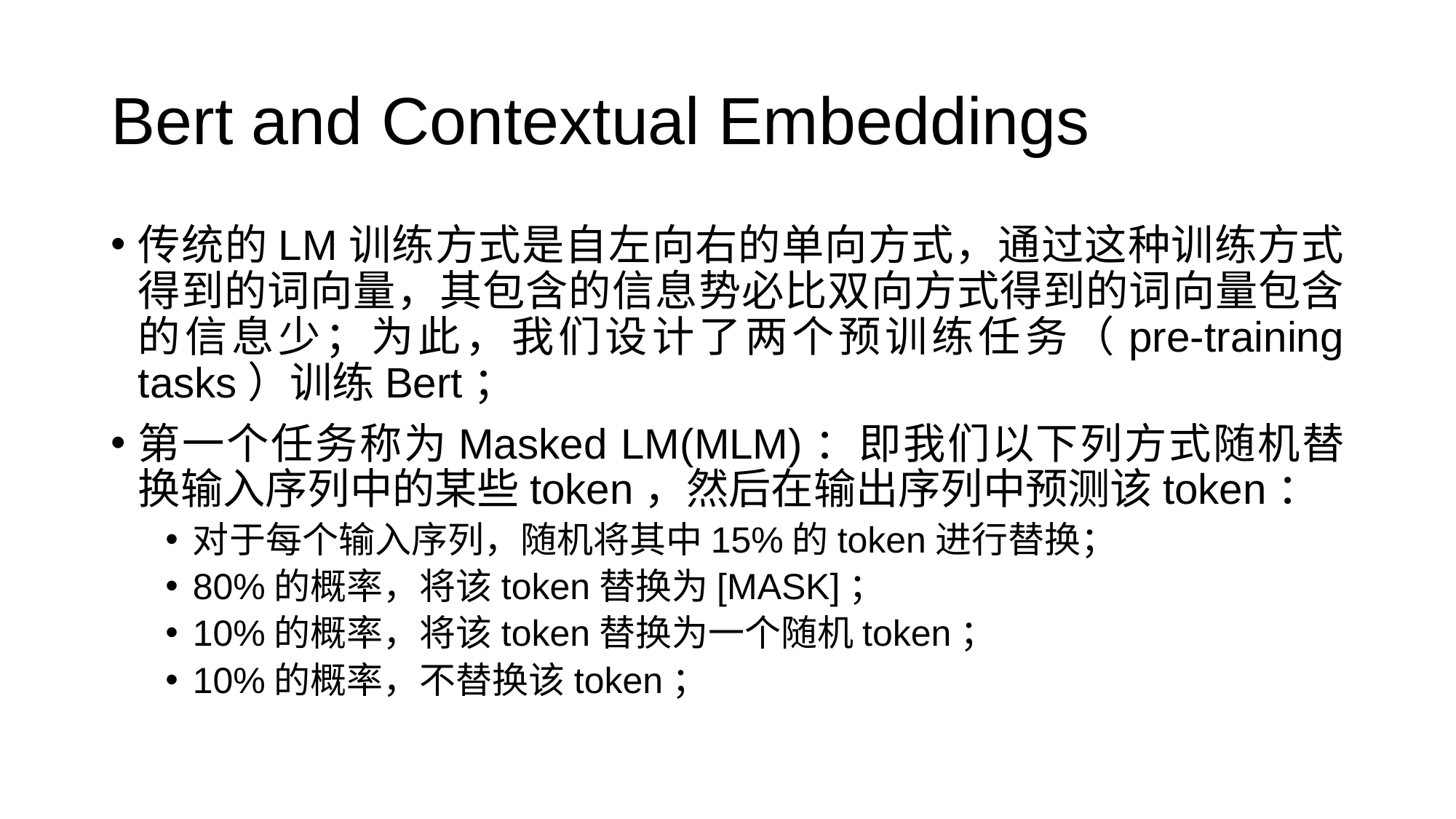

# Bert and Contextual Embeddings
传统的LM训练方式是自左向右的单向方式，通过这种训练方式得到的词向量，其包含的信息势必比双向方式得到的词向量包含的信息少；为此，我们设计了两个预训练任务（pre-training tasks）训练Bert；
第一个任务称为Masked LM(MLM)：即我们以下列方式随机替换输入序列中的某些token，然后在输出序列中预测该token：
对于每个输入序列，随机将其中15%的token进行替换；
80%的概率，将该token替换为[MASK]；
10%的概率，将该token替换为一个随机token；
10%的概率，不替换该token；